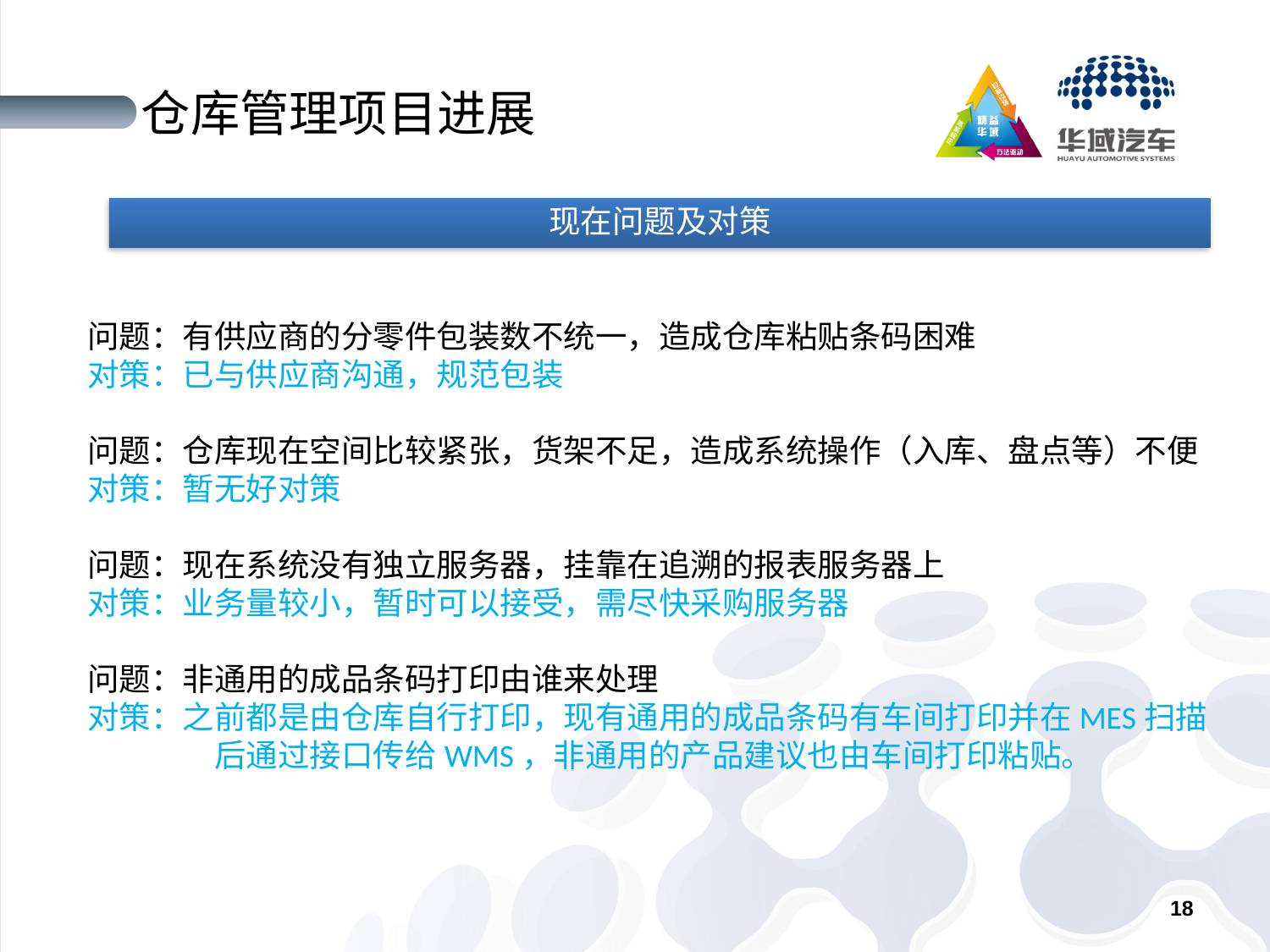

# 仓库管理项目进展
现在问题及对策
问题：有供应商的分零件包装数不统一，造成仓库粘贴条码困难
对策：已与供应商沟通，规范包装

问题：仓库现在空间比较紧张，货架不足，造成系统操作（入库、盘点等）不便
对策：暂无好对策

问题：现在系统没有独立服务器，挂靠在追溯的报表服务器上
对策：业务量较小，暂时可以接受，需尽快采购服务器

问题：非通用的成品条码打印由谁来处理
对策：之前都是由仓库自行打印，现有通用的成品条码有车间打印并在MES扫描     	后通过接口传给WMS，非通用的产品建议也由车间打印粘贴。

18